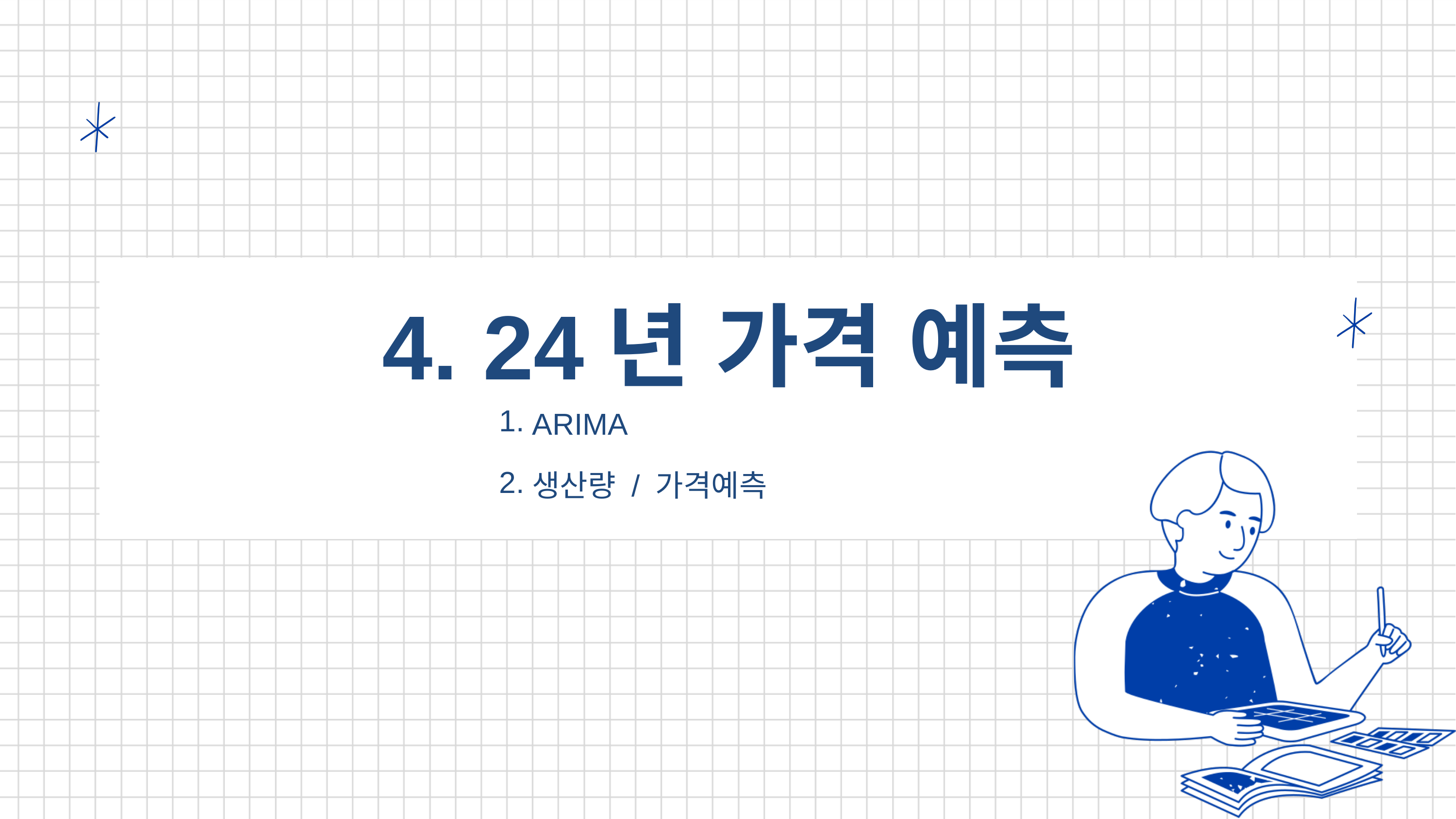

4. 24년 가격 예측

ARIMA
1.

생산량 / 가격예측
2.